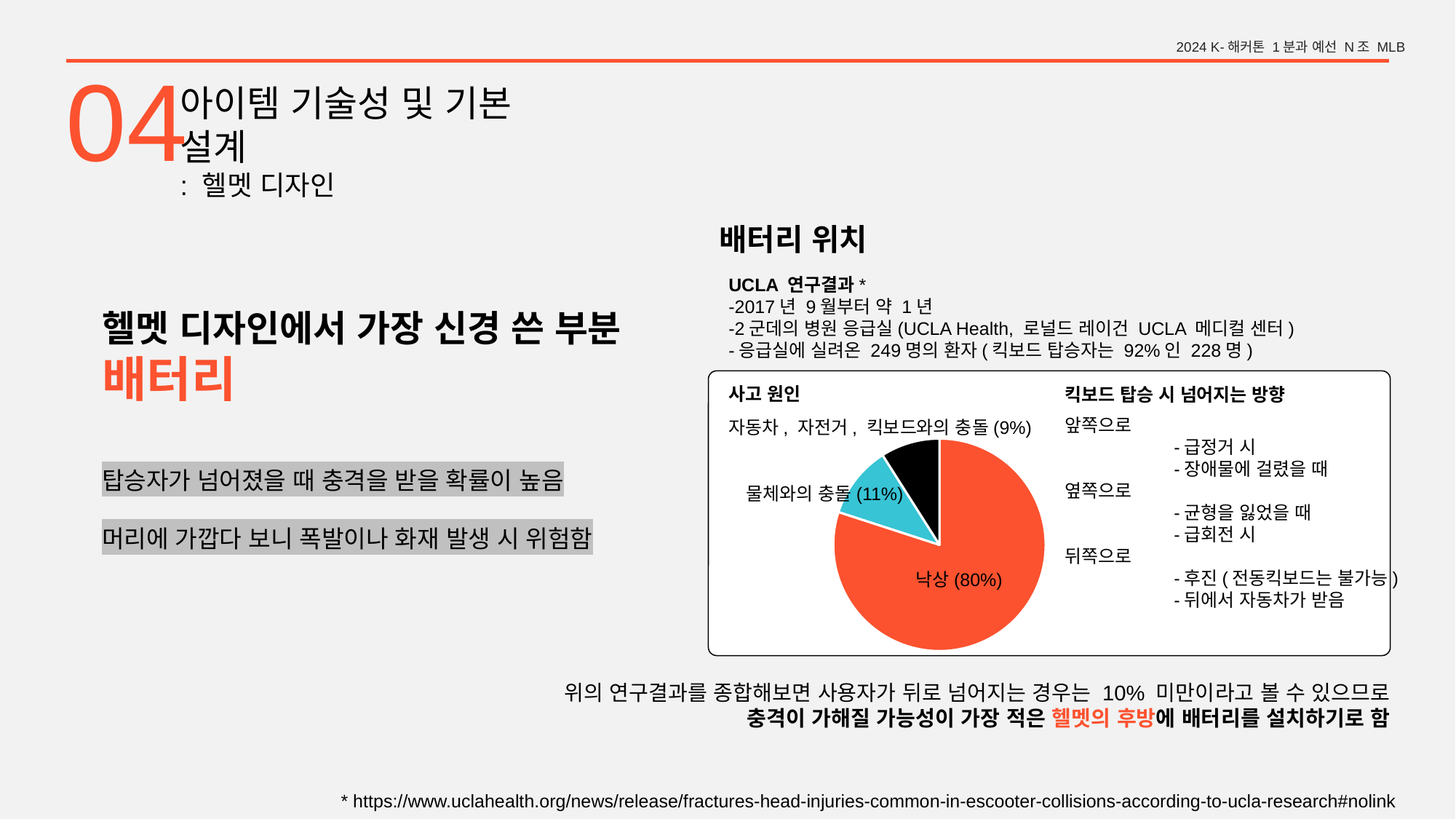

2024 K-해커톤 1분과 예선 N조 MLB
04

아이템 기술성 및 기본 설계
: 헬멧 디자인
배터리 위치
UCLA 연구결과*
-2017년 9월부터 약 1년
-2군데의 병원 응급실(UCLA Health, 로널드 레이건 UCLA 메디컬 센터)
-응급실에 실려온 249명의 환자(킥보드 탑승자는 92%인 228명)

사고 원인

킥보드 탑승 시 넘어지는 방향

앞쪽으로
	-급정거 시
	-장애물에 걸렸을 때
옆쪽으로
	-균형을 잃었을 때
	-급회전 시
뒤쪽으로
	-후진(전동킥보드는 불가능)
	-뒤에서 자동차가 받음
자동차, 자전거, 킥보드와의 충돌(9%)

### Chart

| Category | 판매 |
|---|---|
| 낙상 | 80.0 |
| 물체와의 충돌 | 11.0 |
| 자동차, 자전거, 킥보드와의 충돌 | 9.0 |
물체와의 충돌(11%)
낙상(80%)
헬멧 디자인에서 가장 신경 쓴 부분
배터리

탑승자가 넘어졌을 때 충격을 받을 확률이 높음

머리에 가깝다 보니 폭발이나 화재 발생 시 위험함
위의 연구결과를 종합해보면 사용자가 뒤로 넘어지는 경우는 10% 미만이라고 볼 수 있으므로
충격이 가해질 가능성이 가장 적은 헬멧의 후방에 배터리를 설치하기로 함
* https://www.uclahealth.org/news/release/fractures-head-injuries-common-in-escooter-collisions-according-to-ucla-research#nolink